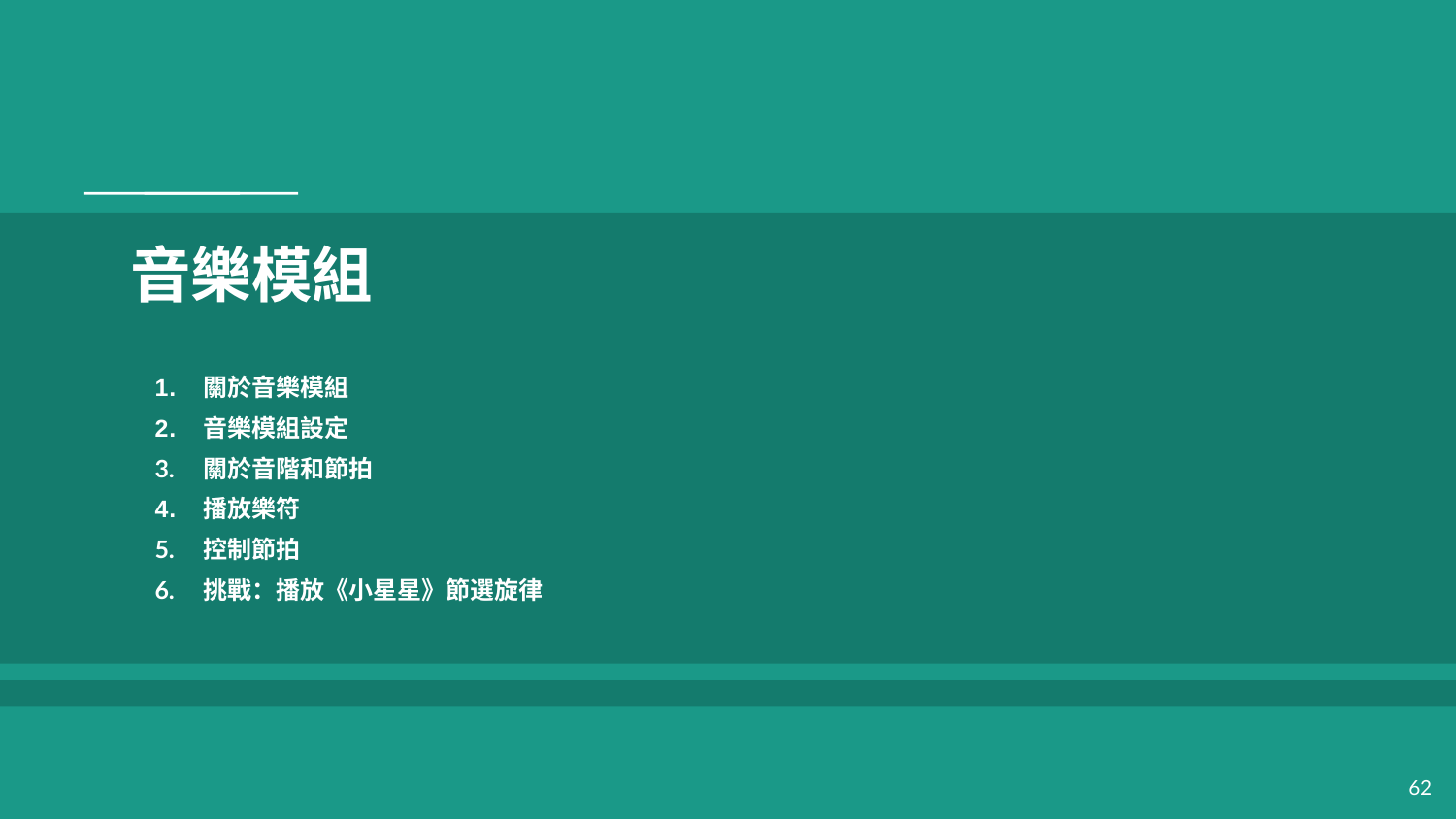

# 音樂模組
關於音樂模組
音樂模組設定
關於音階和節拍
播放樂符
控制節拍
挑戰：播放《小星星》節選旋律
62